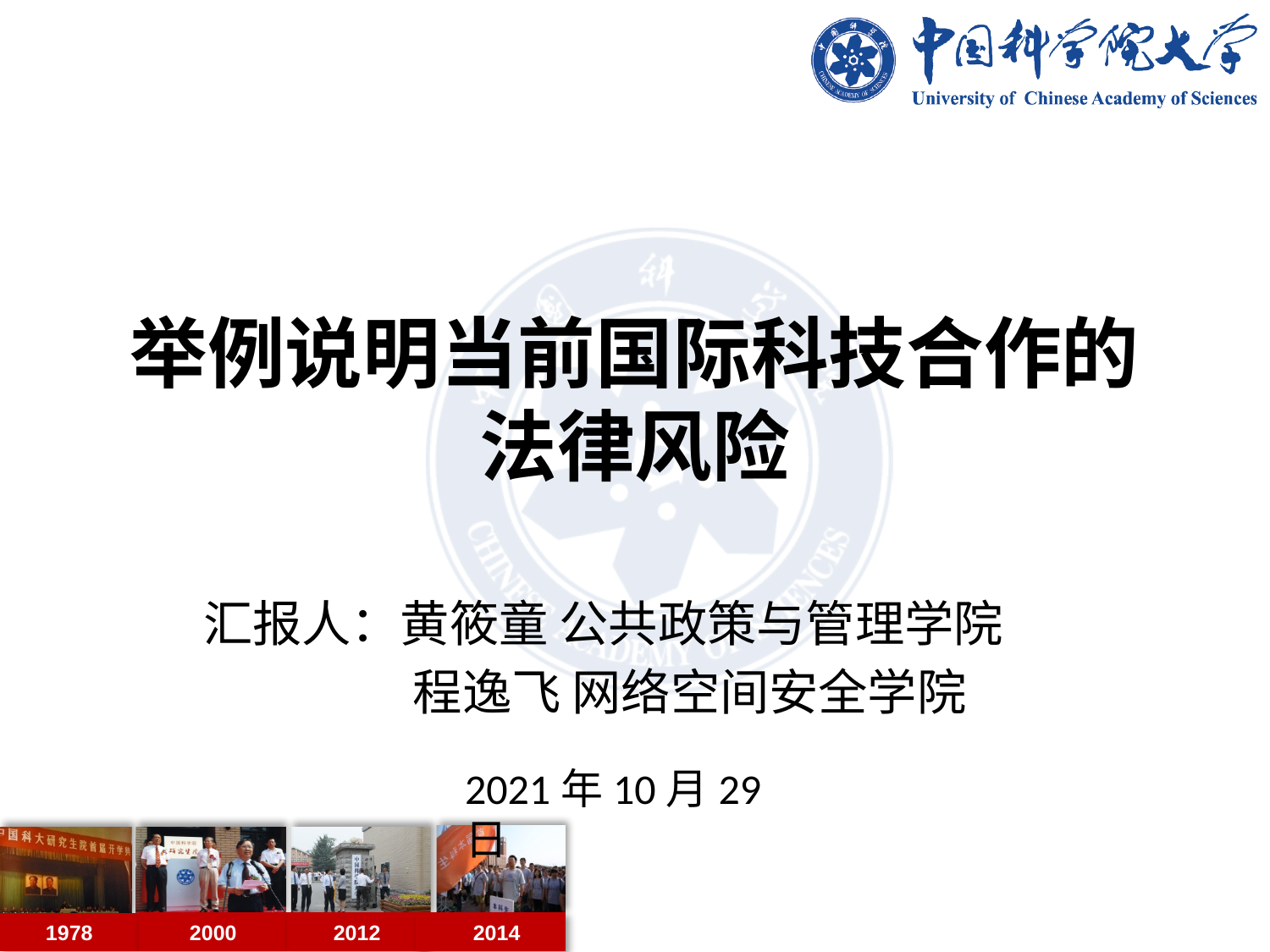

# 举例说明当前国际科技合作的法律风险
汇报人：黄筱童 公共政策与管理学院
                  程逸飞 网络空间安全学院
2021年10月29日